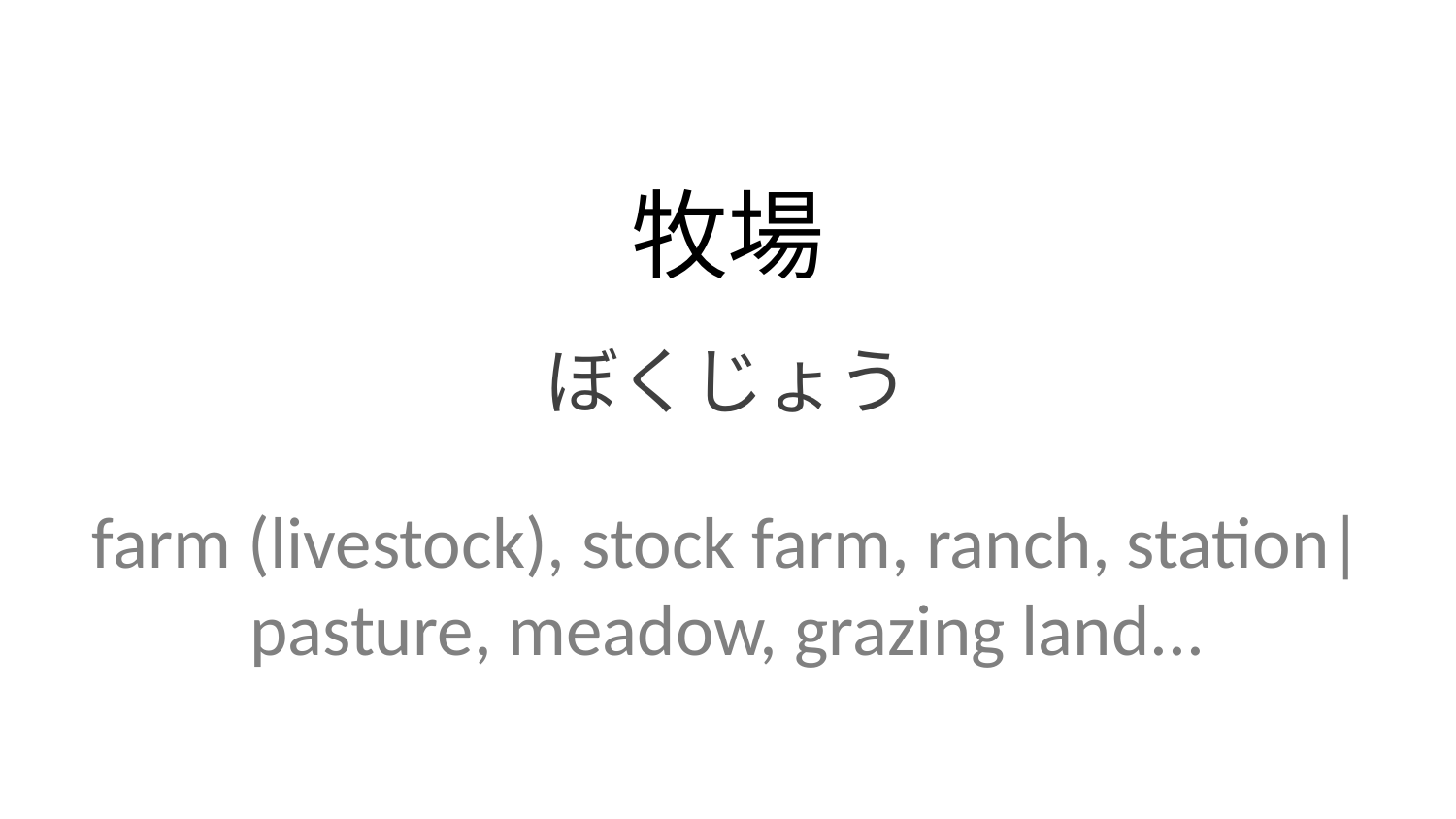

牧場

ぼくじょう
farm (livestock), stock farm, ranch, station| pasture, meadow, grazing land...